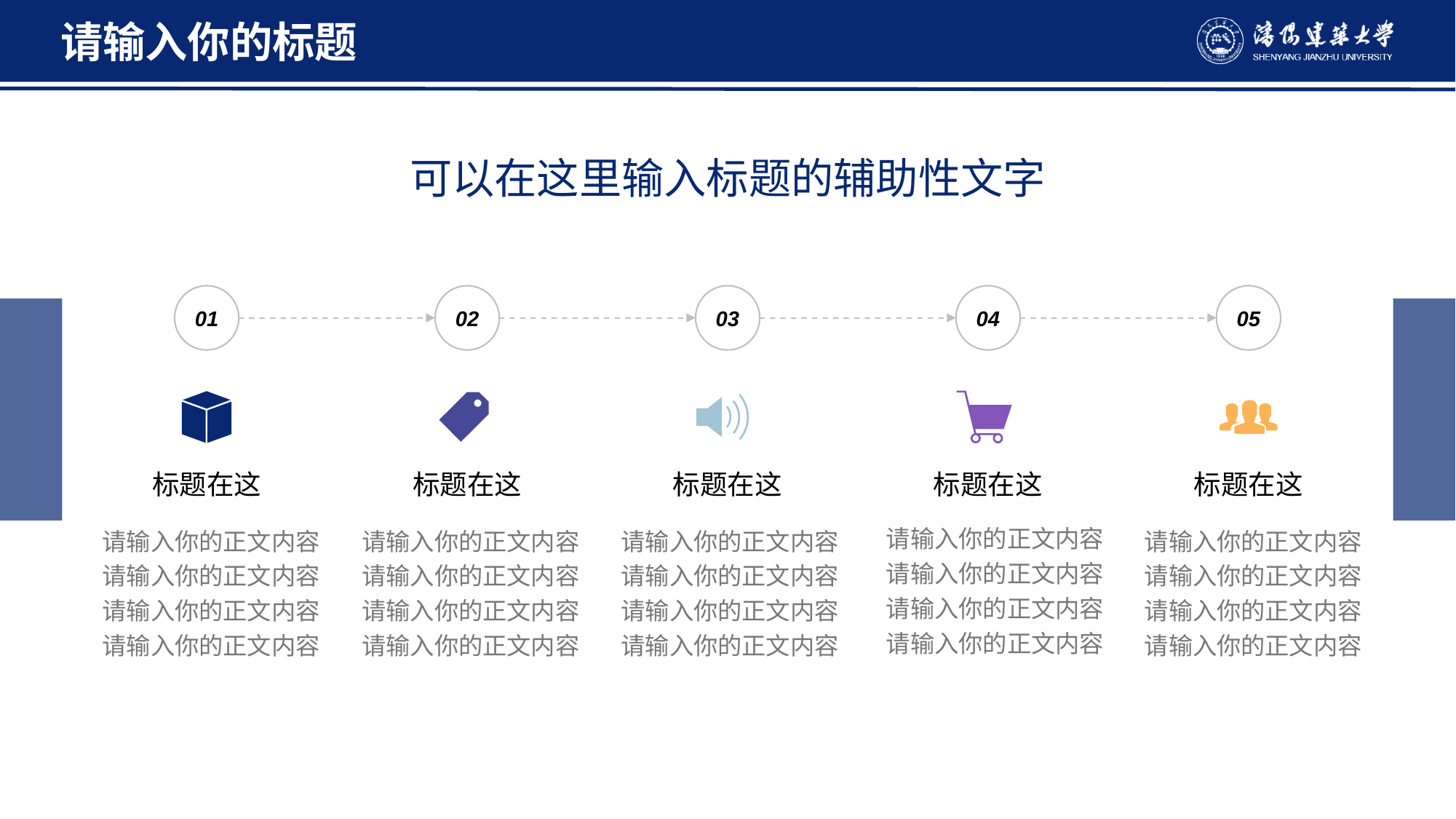

请输入你的标题
可以在这里输入标题的辅助性文字
01
02
03
04
05

标题在这
标题在这
标题在这
标题在这
标题在这
请输入你的正文内容
请输入你的正文内容
请输入你的正文内容
请输入你的正文内容

请输入你的正文内容
请输入你的正文内容
请输入你的正文内容
请输入你的正文内容

请输入你的正文内容
请输入你的正文内容
请输入你的正文内容
请输入你的正文内容

请输入你的正文内容
请输入你的正文内容
请输入你的正文内容
请输入你的正文内容

请输入你的正文内容
请输入你的正文内容
请输入你的正文内容
请输入你的正文内容